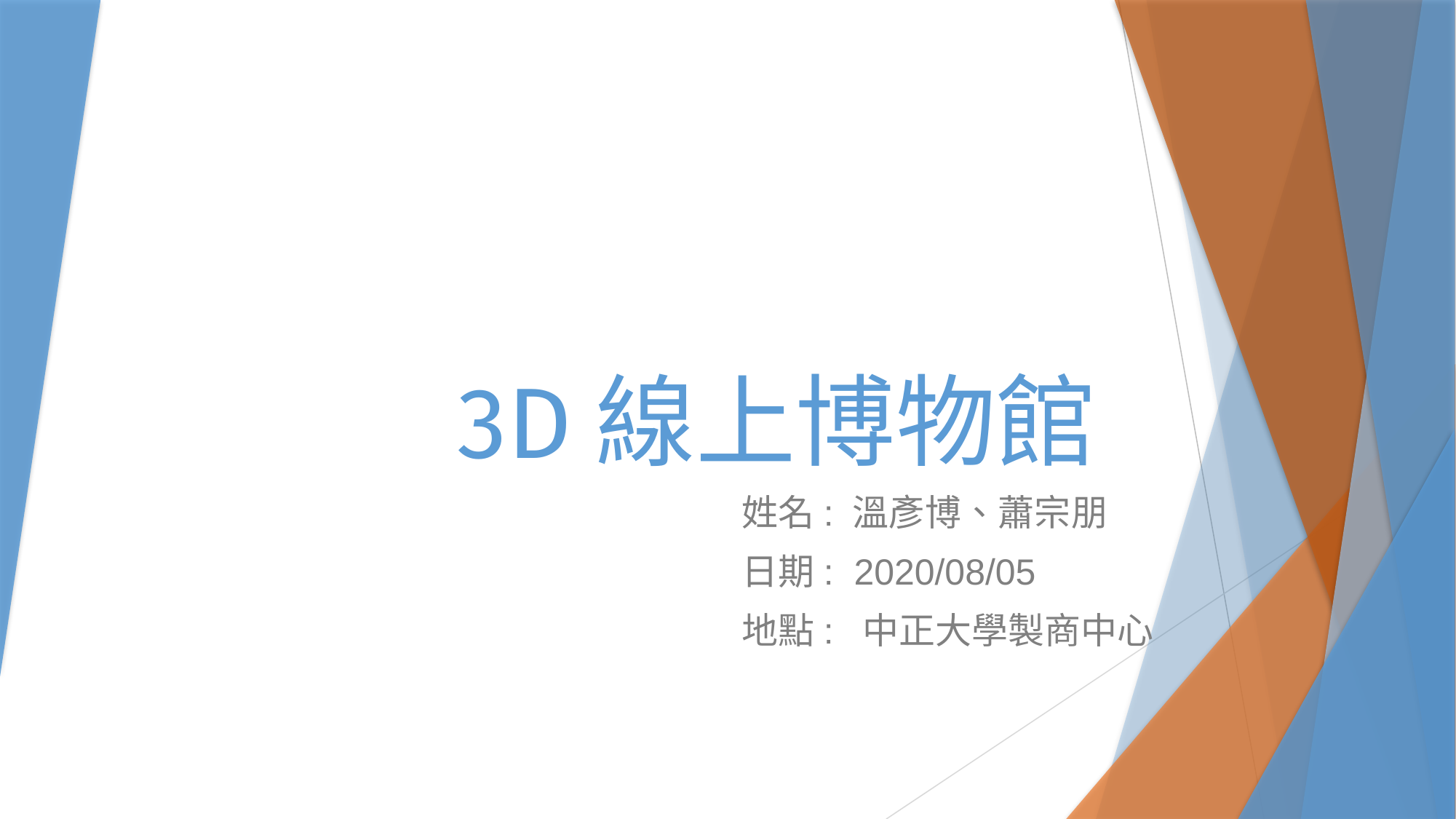

# 3D線上博物館
姓名: 溫彥博、蕭宗朋
日期:  2020/08/05
地點:  中正大學製商中心